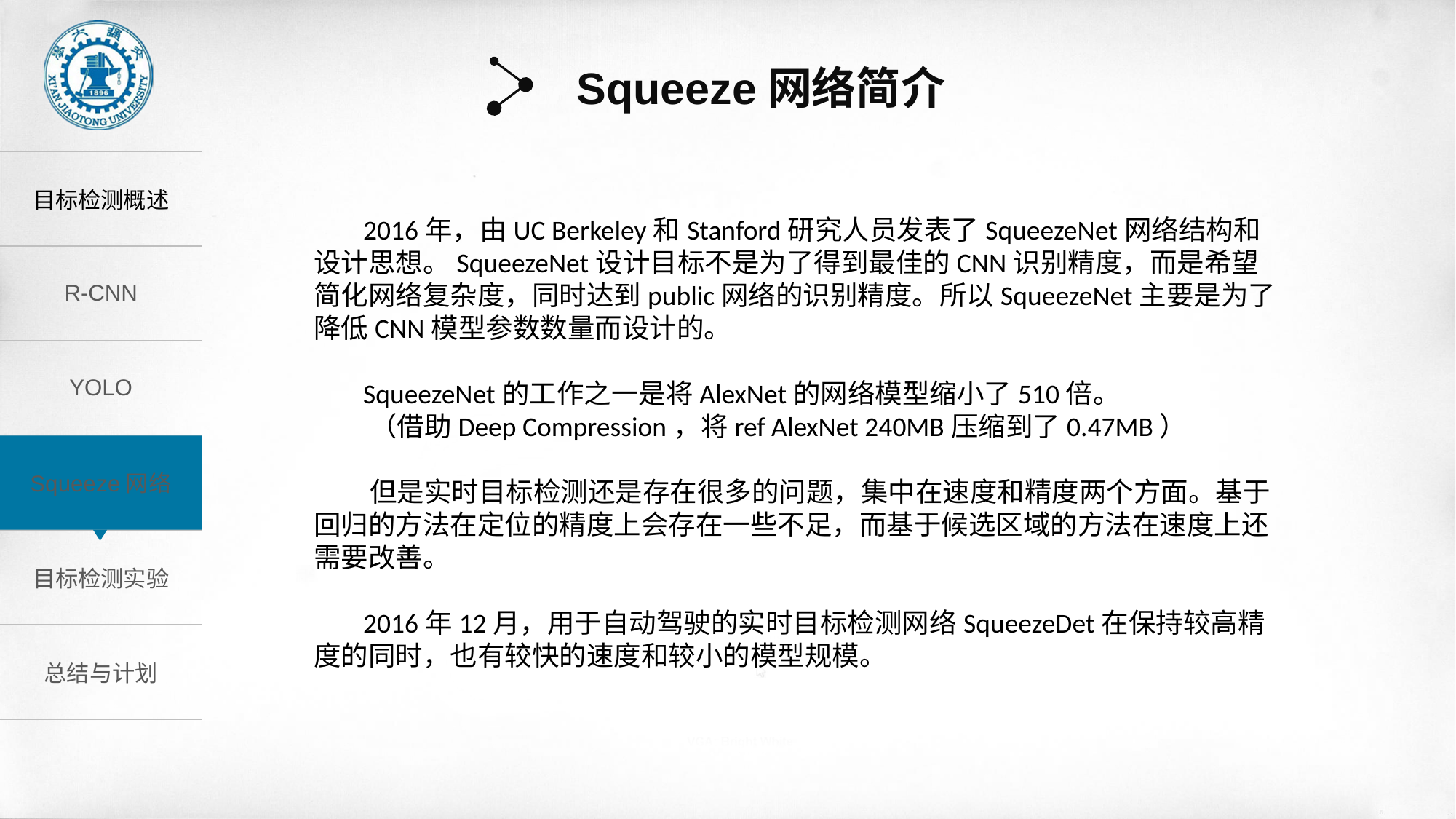

Squeeze网络简介
        2016年，由UC Berkeley和Stanford研究人员发表了SqueezeNet网络结构和设计思想。SqueezeNet设计目标不是为了得到最佳的CNN识别精度，而是希望简化网络复杂度，同时达到public网络的识别精度。所以SqueezeNet主要是为了降低CNN模型参数数量而设计的。

        SqueezeNet的工作之一是将AlexNet的网络模型缩小了510倍。
        （借助Deep Compression，将ref AlexNet 240MB压缩到了0.47MB）

        但是实时目标检测还是存在很多的问题，集中在速度和精度两个方面。基于回归的方法在定位的精度上会存在一些不足，而基于候选区域的方法在速度上还需要改善。

        2016年12月，用于自动驾驶的实时目标检测网络SqueezeDet在保持较高精度的同时，也有较快的速度和较小的模型规模。